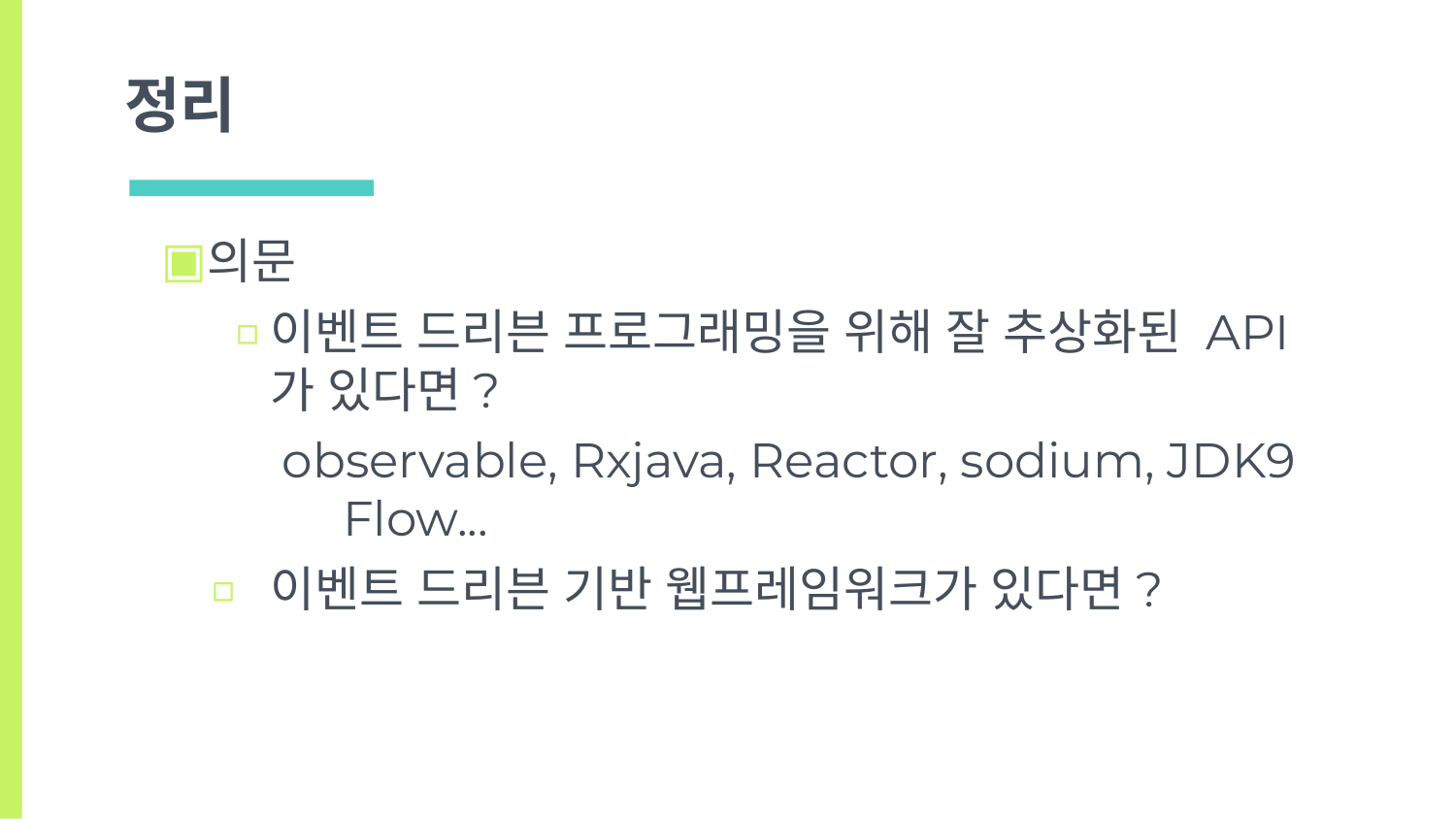

# 정리
의문
이벤트 드리븐 프로그래밍을 위해 잘 추상화된 API가 있다면?
observable, Rxjava, Reactor, sodium, JDK9 Flow...
이벤트 드리븐 기반 웹프레임워크가 있다면?